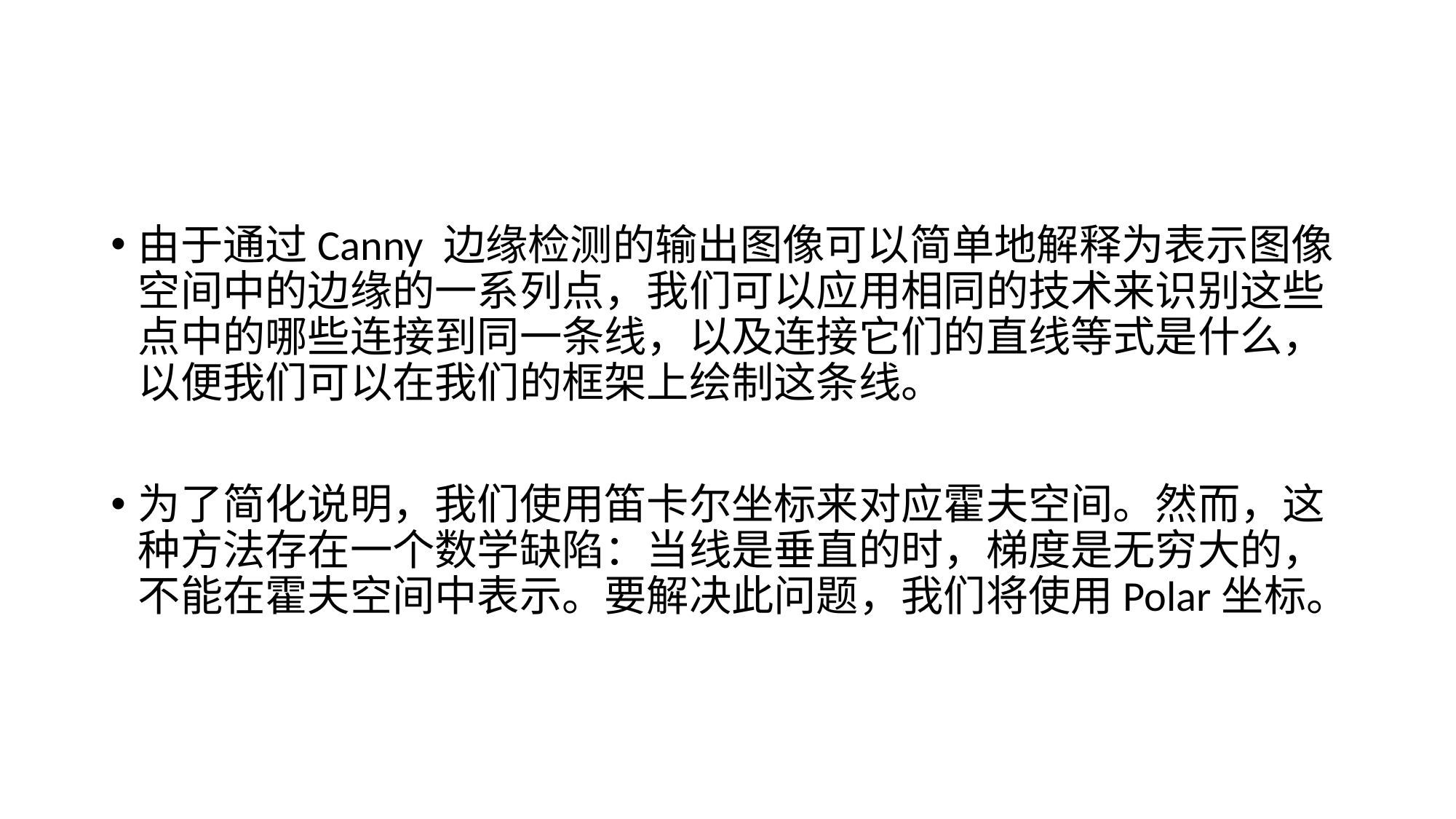

#
由于通过Canny 边缘检测的输出图像可以简单地解释为表示图像空间中的边缘的一系列点，我们可以应用相同的技术来识别这些点中的哪些连接到同一条线，以及连接它们的直线等式是什么，以便我们可以在我们的框架上绘制这条线。

为了简化说明，我们使用笛卡尔坐标来对应霍夫空间。然而，这种方法存在一个数学缺陷：当线是垂直的时，梯度是无穷大的，不能在霍夫空间中表示。要解决此问题，我们将使用Polar坐标。